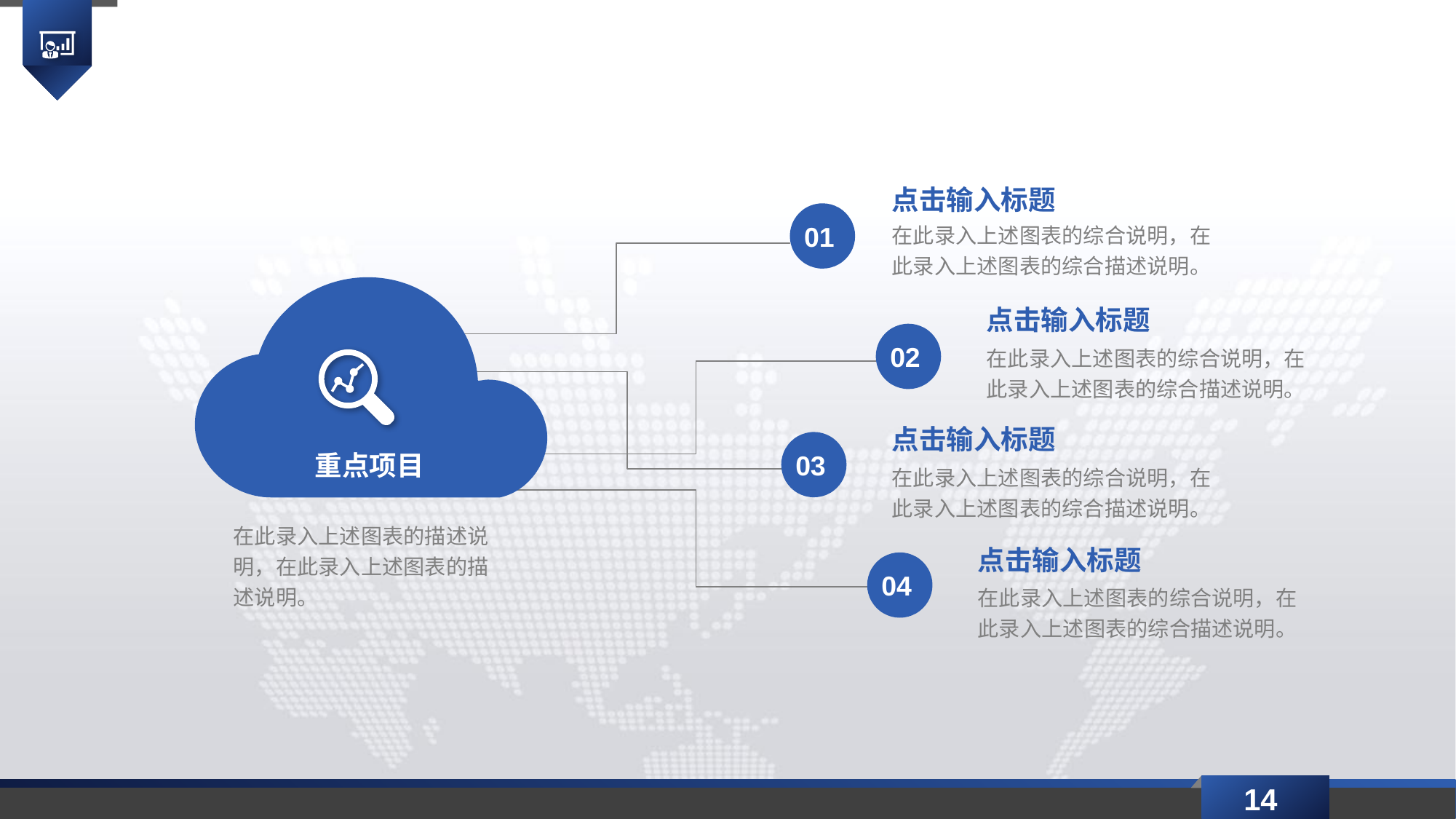

点击输入标题

在此录入上述图表的综合说明，在此录入上述图表的综合描述说明。
01

点击输入标题

在此录入上述图表的综合说明，在此录入上述图表的综合描述说明。
02

点击输入标题

重点项目
03
在此录入上述图表的综合说明，在此录入上述图表的综合描述说明。
在此录入上述图表的描述说明，在此录入上述图表的描述说明。
点击输入标题

04
在此录入上述图表的综合说明，在此录入上述图表的综合描述说明。

14

延时符